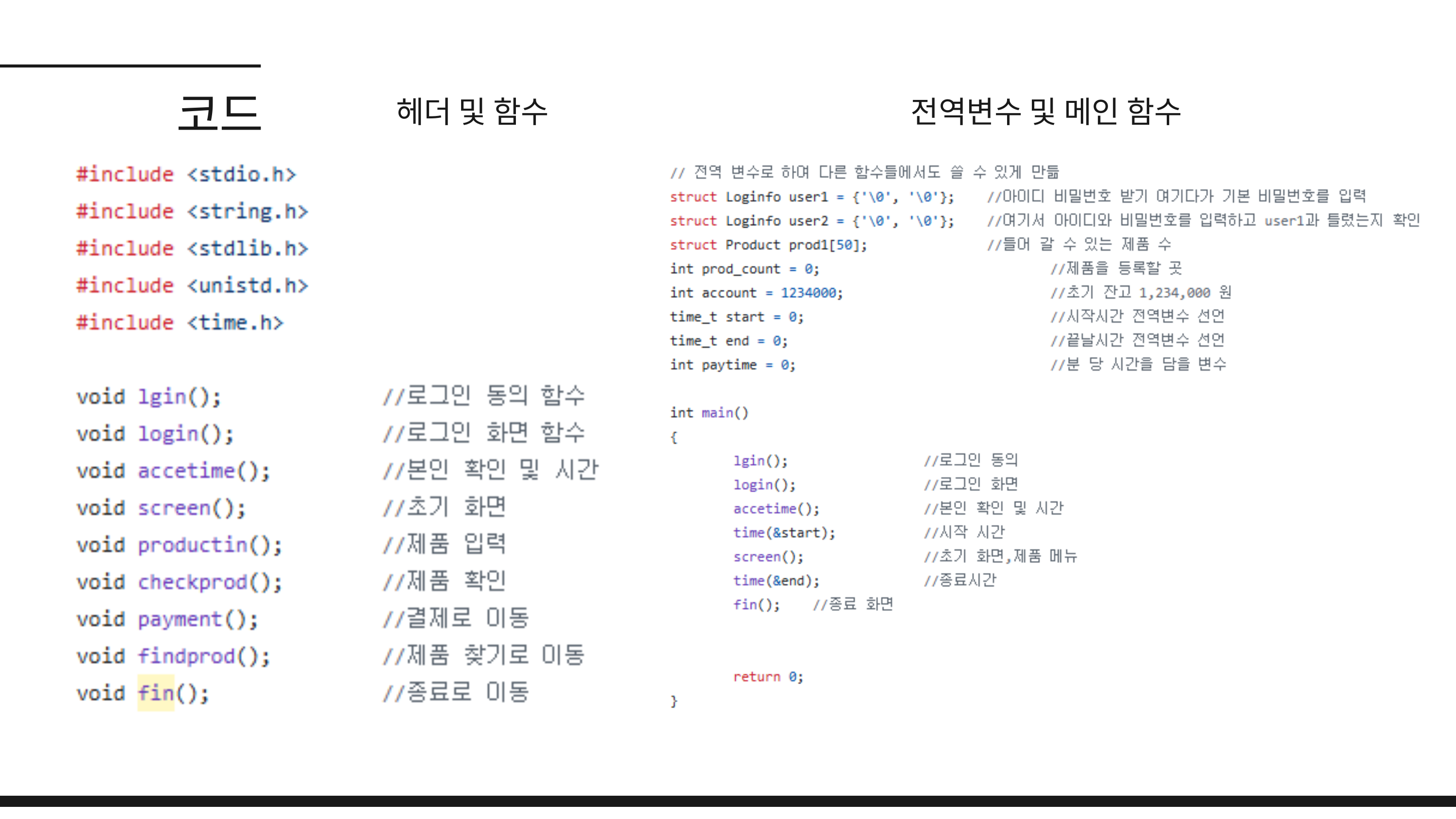

코드
헤더 및 함수
전역변수 및 메인 함수